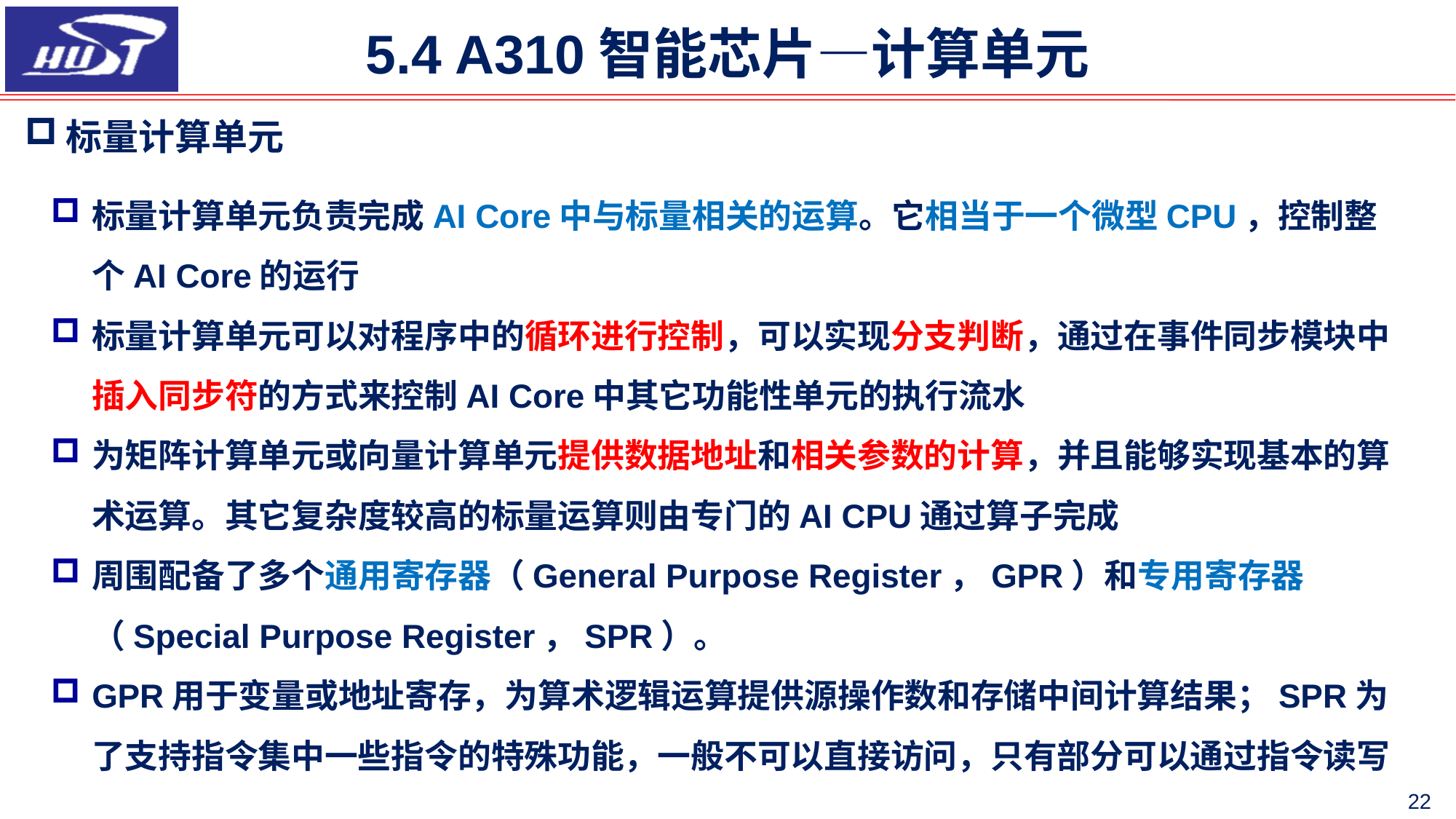

5.4 A310智能芯片—计算单元
标量计算单元
标量计算单元负责完成AI Core中与标量相关的运算。它相当于一个微型CPU，控制整个AI Core的运行
标量计算单元可以对程序中的循环进行控制，可以实现分支判断，通过在事件同步模块中插入同步符的方式来控制AI Core中其它功能性单元的执行流水
为矩阵计算单元或向量计算单元提供数据地址和相关参数的计算，并且能够实现基本的算术运算。其它复杂度较高的标量运算则由专门的AI CPU通过算子完成
周围配备了多个通用寄存器（General Purpose Register，GPR）和专用寄存器（Special Purpose Register，SPR）。
GPR用于变量或地址寄存，为算术逻辑运算提供源操作数和存储中间计算结果；SPR为了支持指令集中一些指令的特殊功能，一般不可以直接访问，只有部分可以通过指令读写
22